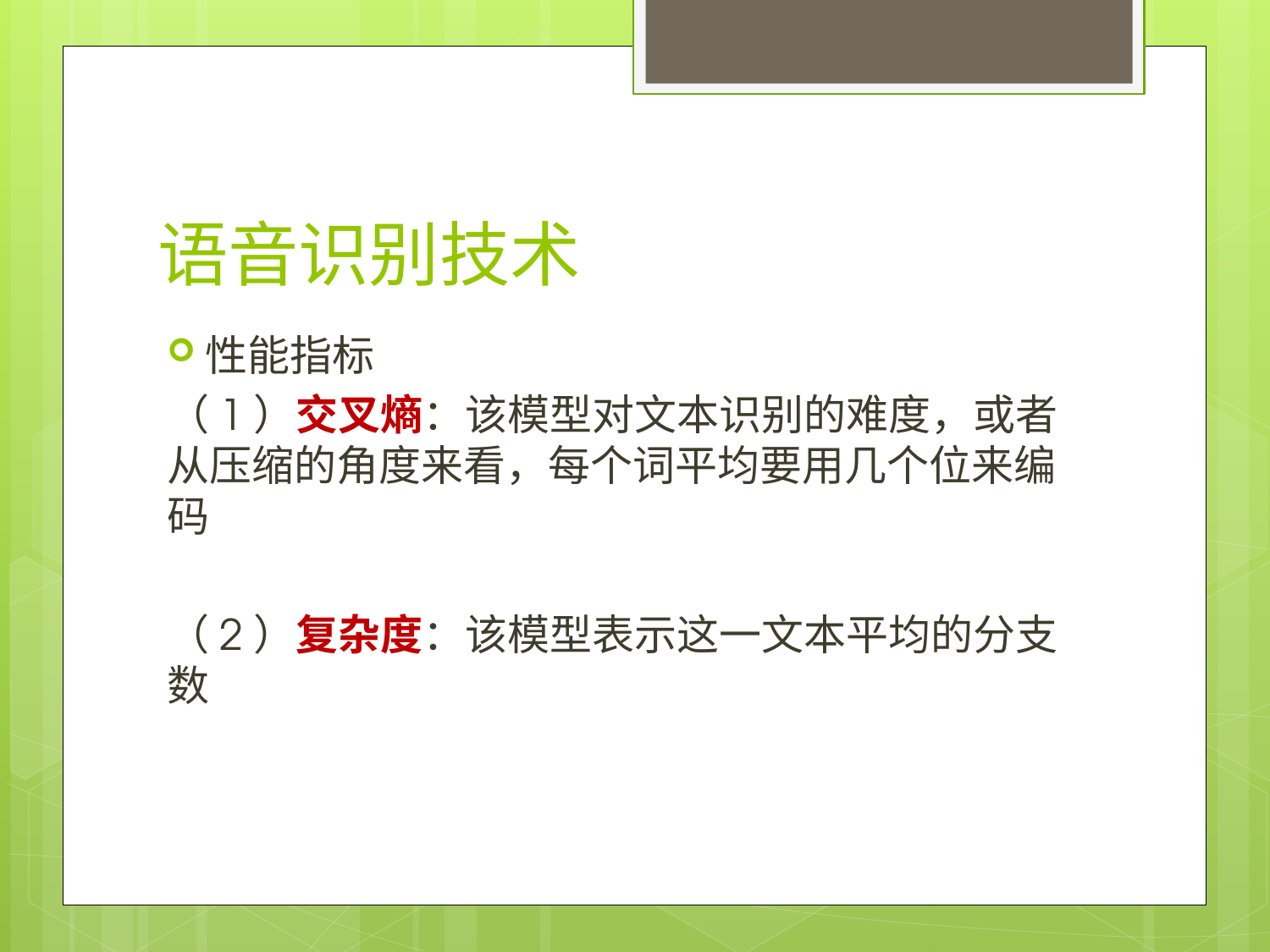

# 语音识别技术
性能指标
（1）交叉熵：该模型对文本识别的难度，或者从压缩的角度来看，每个词平均要用几个位来编码

（2）复杂度：该模型表示这一文本平均的分支数